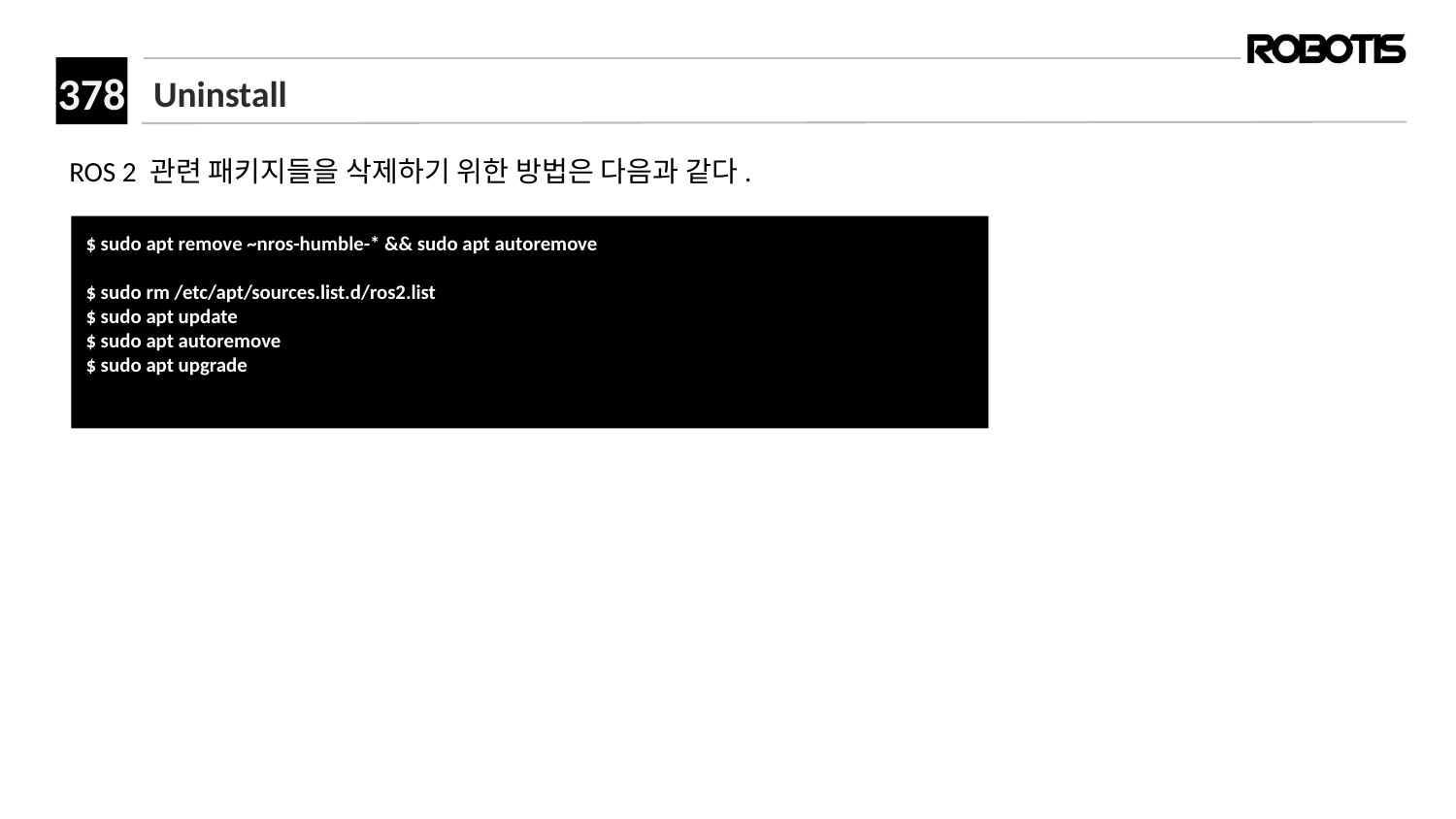

# Uninstall
ROS 2 관련 패키지들을 삭제하기 위한 방법은 다음과 같다.
﻿$ sudo apt remove ~nros-humble-* && sudo apt autoremove

$ sudo rm /etc/apt/sources.list.d/ros2.list
$ sudo apt update
$ sudo apt autoremove
$ sudo apt upgrade